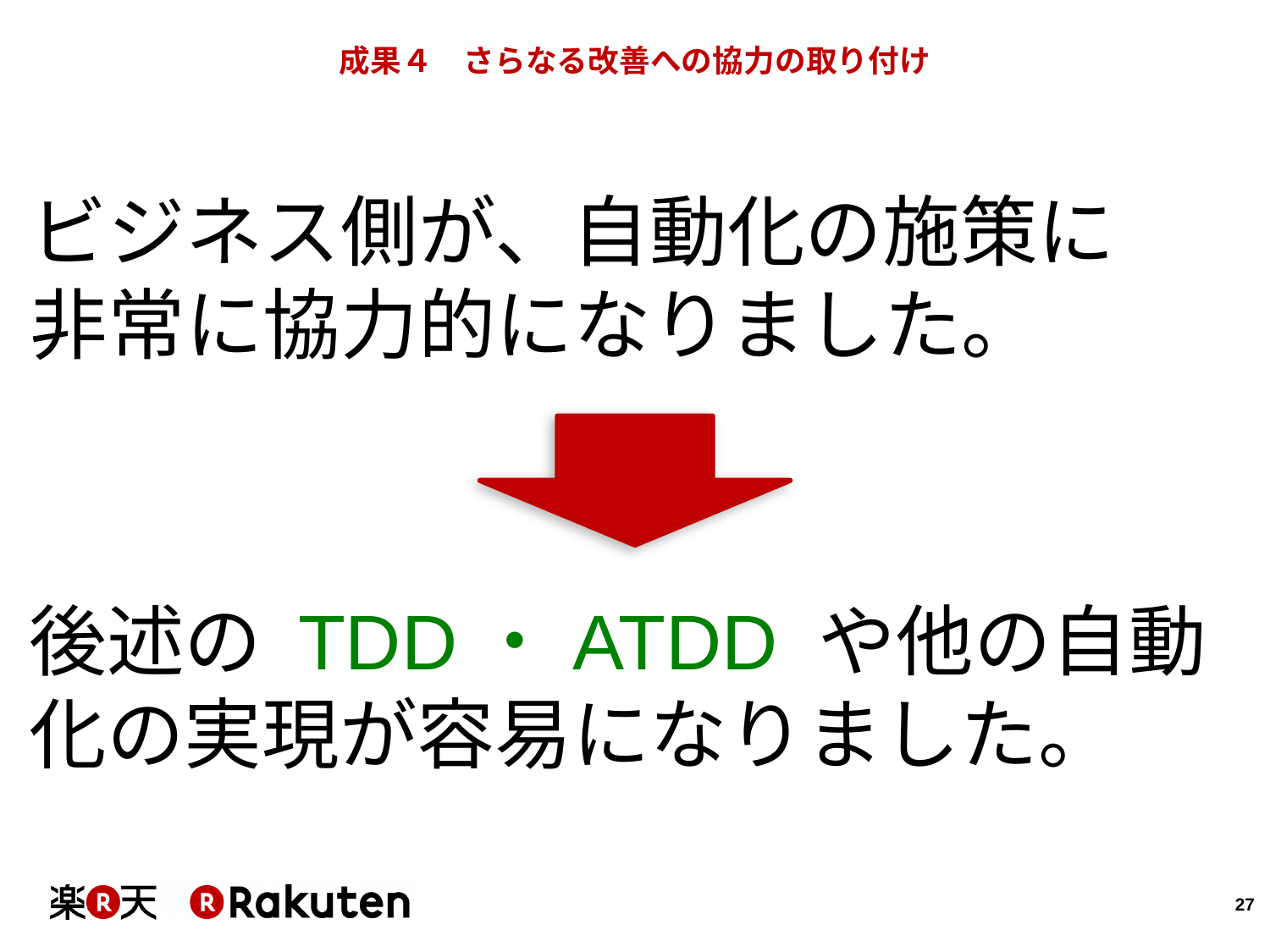

# 成果４　さらなる改善への協力の取り付け
ビジネス側が、自動化の施策に
非常に協力的になりました。

後述の TDD・ATDD や他の自動化の実現が容易になりました。